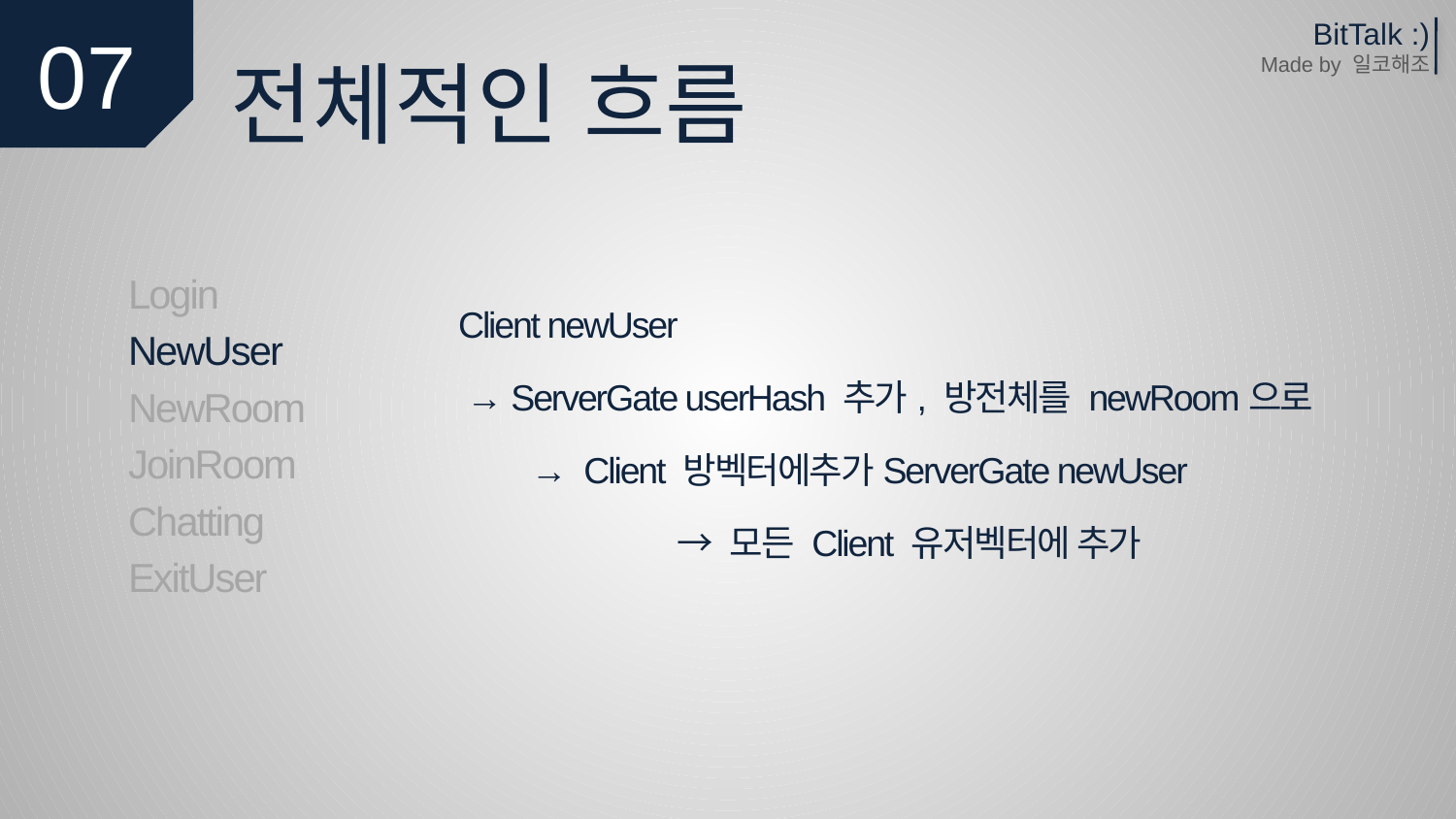

07
BitTalk :)
Made by 일코해조
전체적인 흐름

Login
NewUser
NewRoom
JoinRoom
Chatting
ExitUser
Client newUser
 → ServerGate userHash 추가, 방전체를 newRoom으로
	→  Client 방벡터에추가ServerGate newUser
		→ 모든 Client 유저벡터에 추가